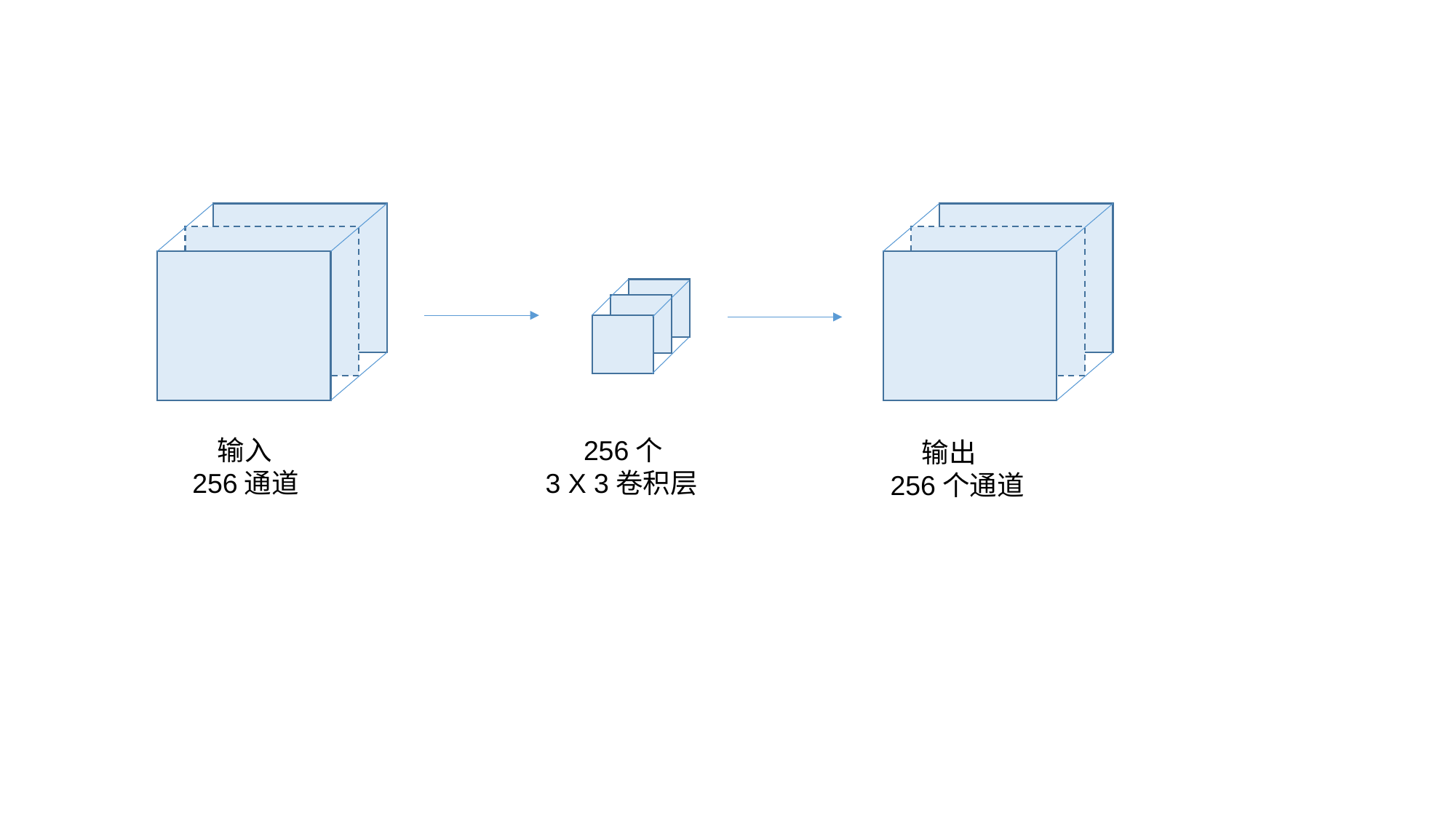

输入
256通道
     256个
3 X 3卷积层
    输出
256个通道